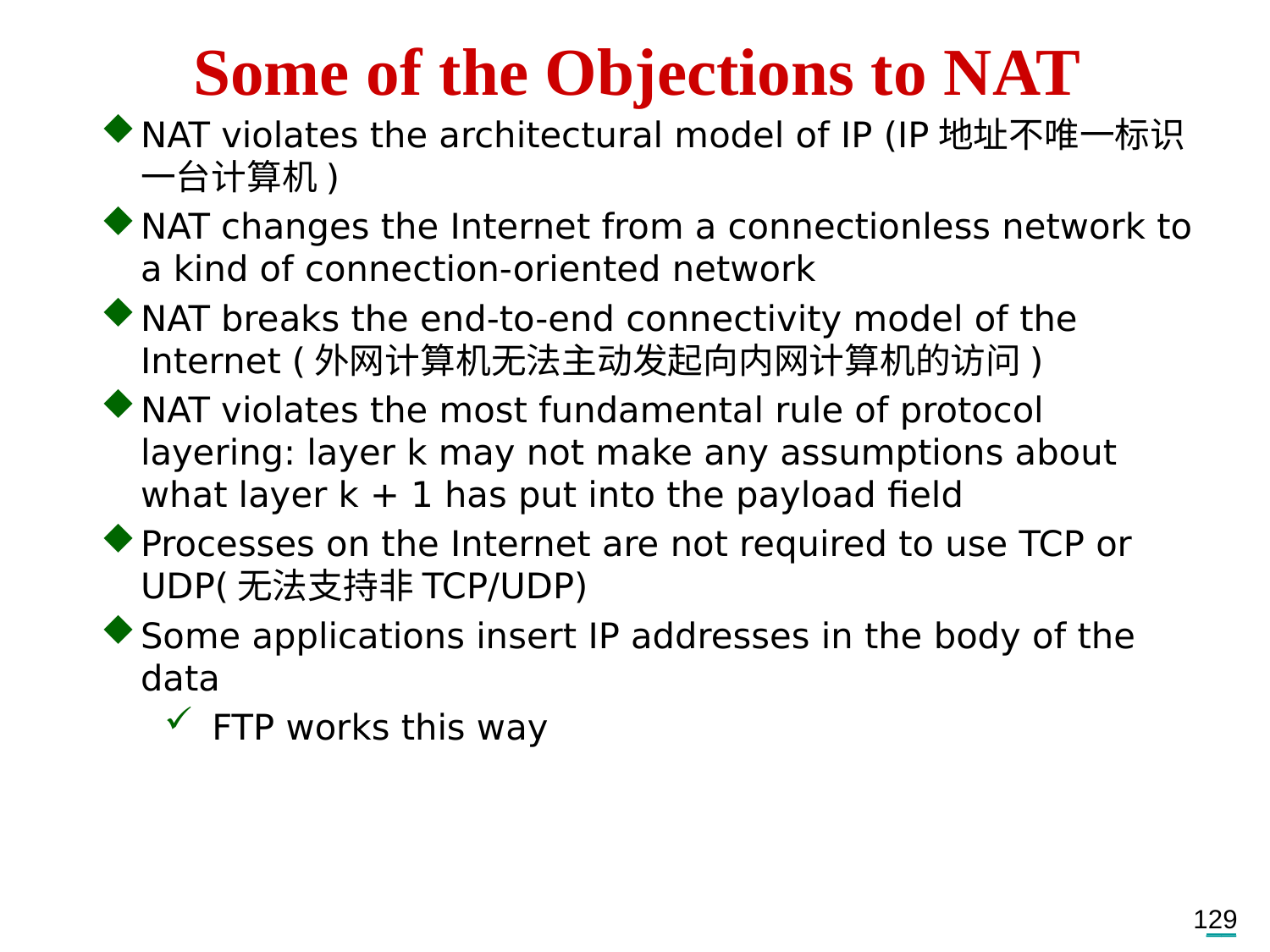

# Some of the Objections to NAT
NAT violates the architectural model of IP (IP地址不唯一标识一台计算机)
NAT changes the Internet from a connectionless network to a kind of connection-oriented network
NAT breaks the end-to-end connectivity model of the Internet (外网计算机无法主动发起向内网计算机的访问)
NAT violates the most fundamental rule of protocol layering: layer k may not make any assumptions about what layer k + 1 has put into the payload field
Processes on the Internet are not required to use TCP or UDP(无法支持非TCP/UDP)
Some applications insert IP addresses in the body of the data
FTP works this way